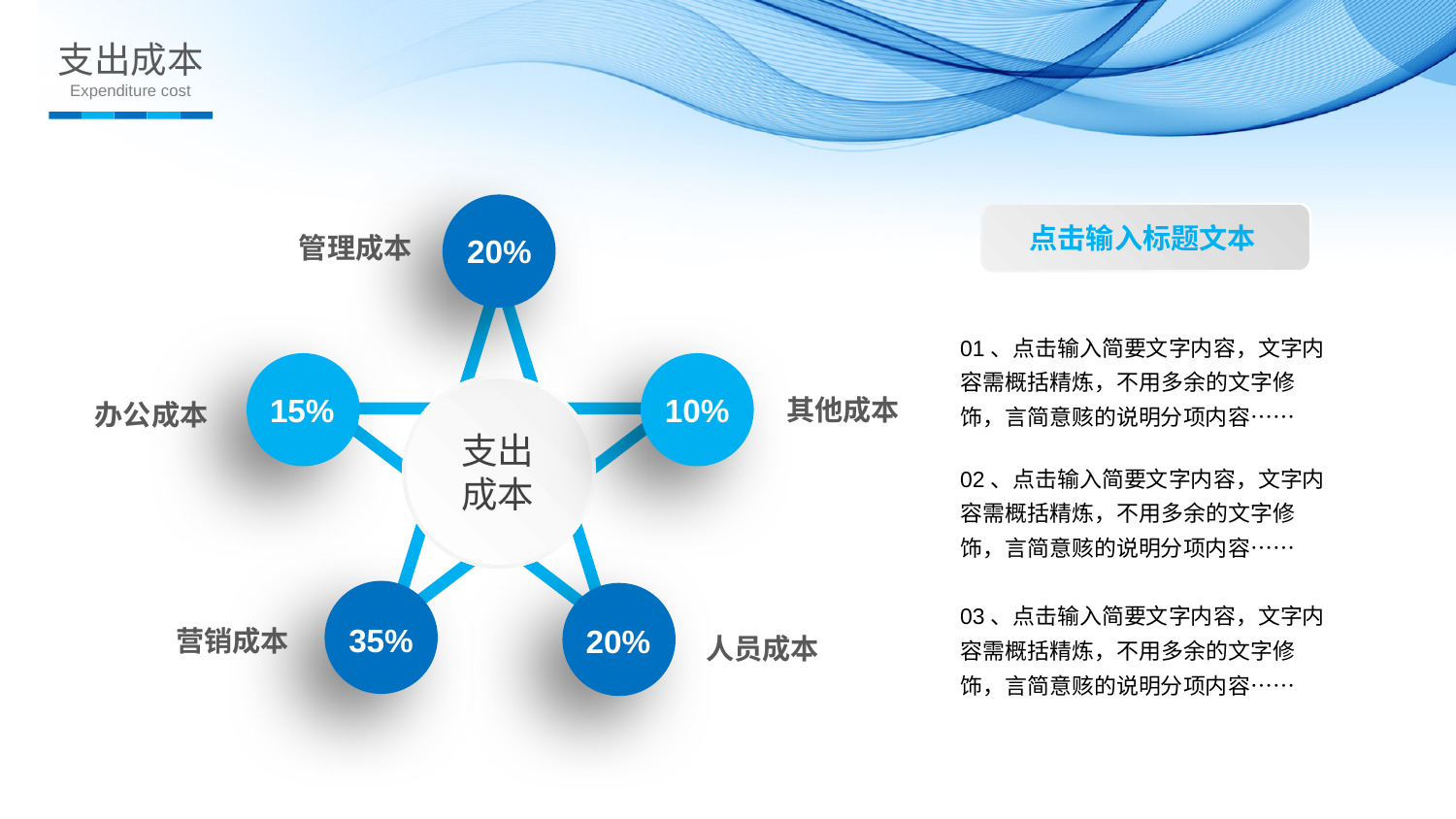

支出成本
Expenditure cost

点击输入标题文本
管理成本
20%

01、点击输入简要文字内容，文字内容需概括精炼，不用多余的文字修饰，言简意赅的说明分项内容……

支出
成本
其他成本
办公成本
15%
10%
02、点击输入简要文字内容，文字内容需概括精炼，不用多余的文字修饰，言简意赅的说明分项内容……

03、点击输入简要文字内容，文字内容需概括精炼，不用多余的文字修饰，言简意赅的说明分项内容……
营销成本
35%
20%
人员成本